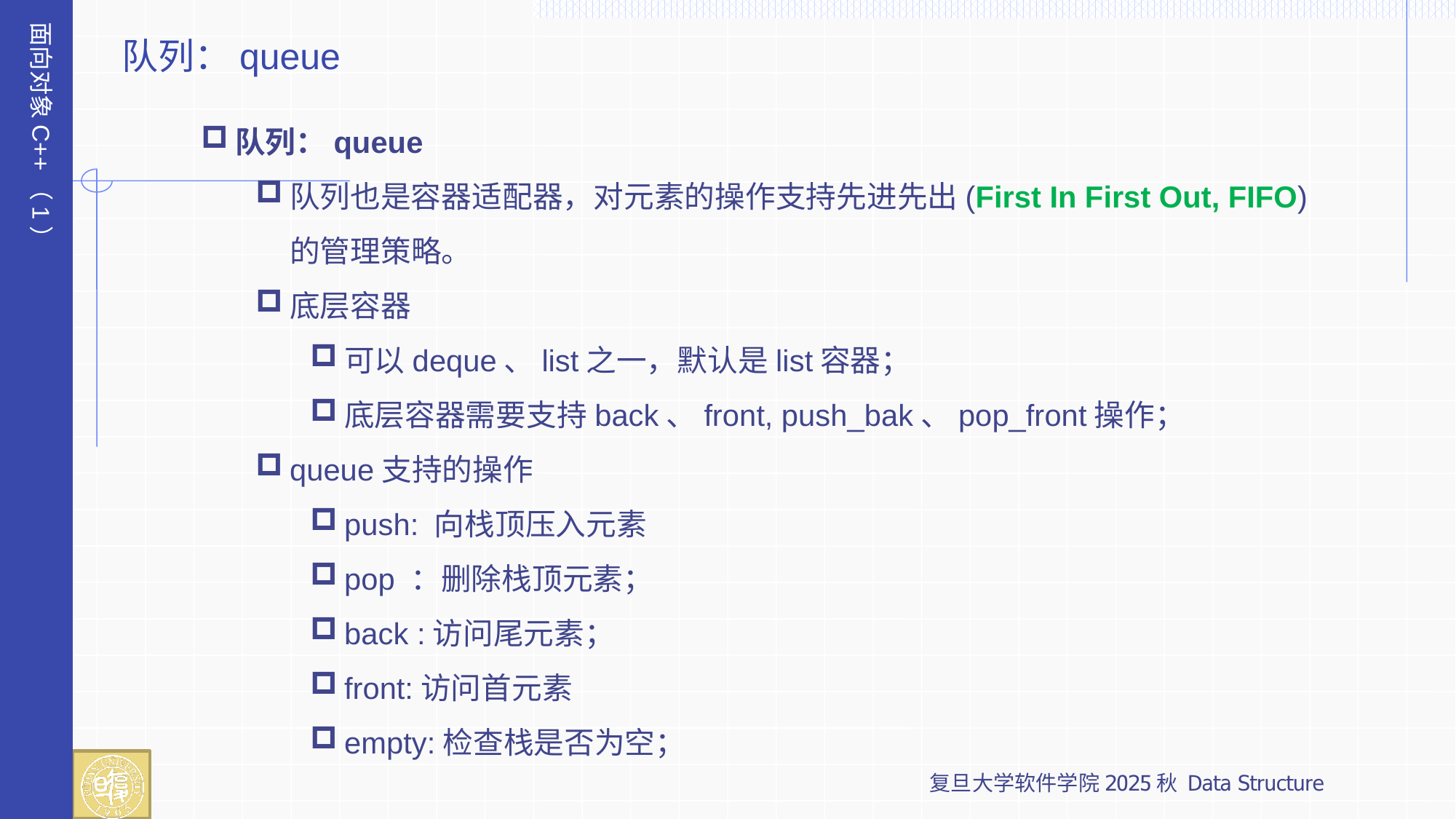

面向对象C++（1）
队列：queue
队列：queue
队列也是容器适配器，对元素的操作支持先进先出(First In First Out, FIFO)的管理策略。
底层容器
可以deque、list之一，默认是list容器；
底层容器需要支持back、front, push_bak、pop_front操作；
queue支持的操作
push: 向栈顶压入元素
pop ：删除栈顶元素；
back :访问尾元素；
front:访问首元素
empty:检查栈是否为空；